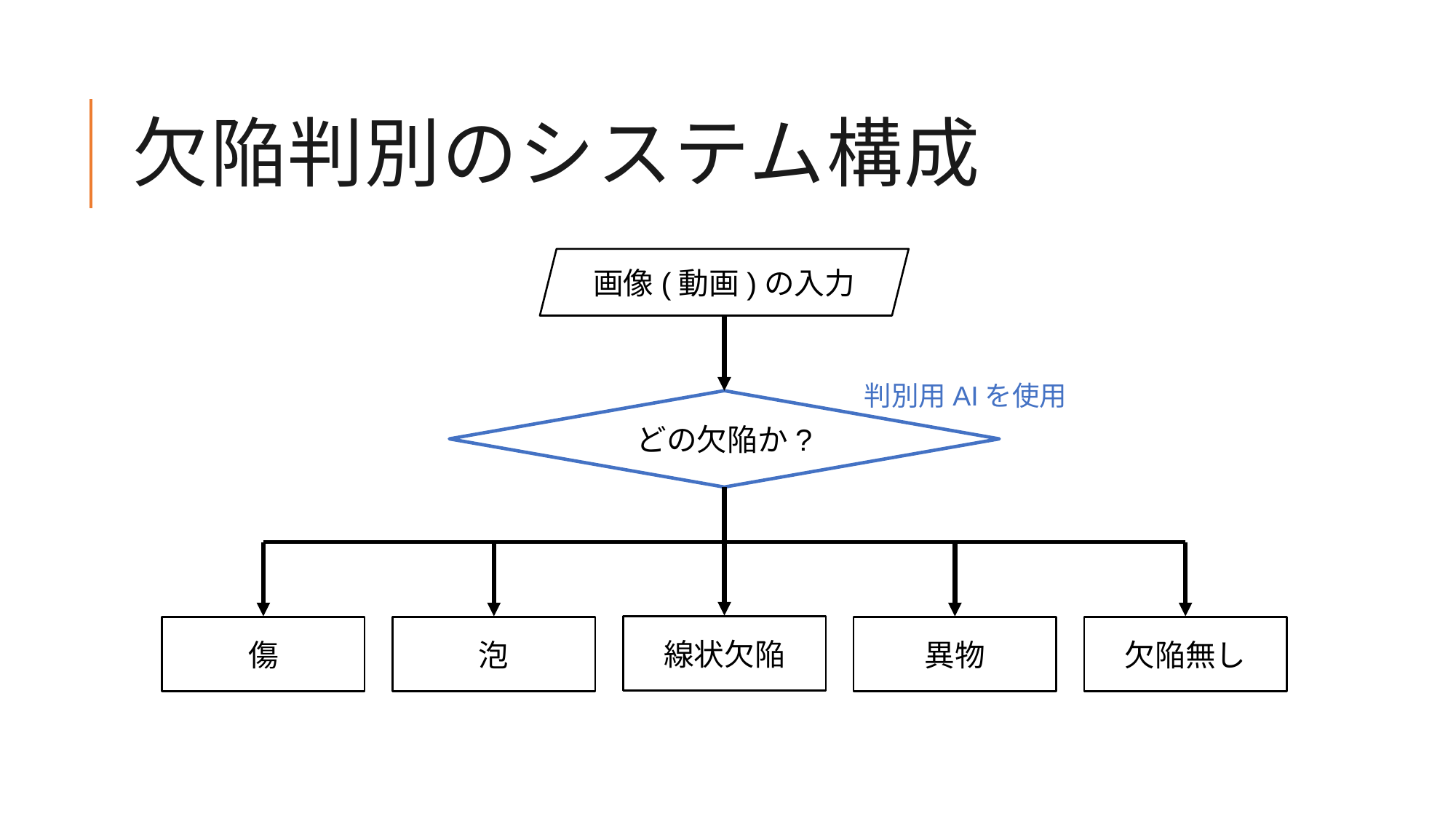

# 欠陥判別のシステム構成
画像(動画)の入力
判別用AIを使用
どの欠陥か?
線状欠陥
傷
泡
異物
欠陥無し